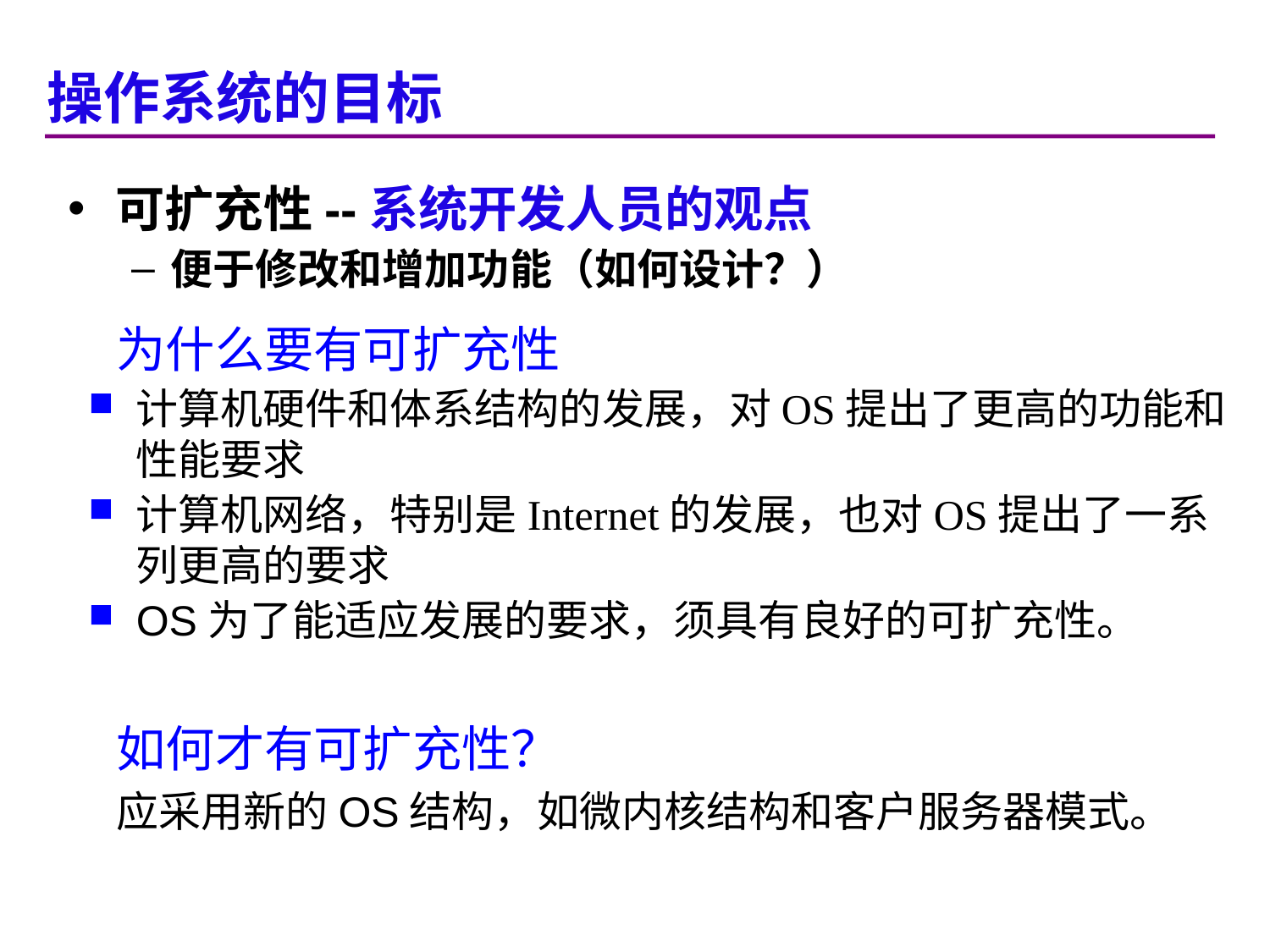

操作系统的目标

可扩充性--系统开发人员的观点
便于修改和增加功能（如何设计？）

为什么要有可扩充性
计算机硬件和体系结构的发展，对OS提出了更高的功能和性能要求
计算机网络，特别是Internet的发展，也对OS提出了一系列更高的要求
OS为了能适应发展的要求，须具有良好的可扩充性。

如何才有可扩充性？
应采用新的OS结构，如微内核结构和客户服务器模式。